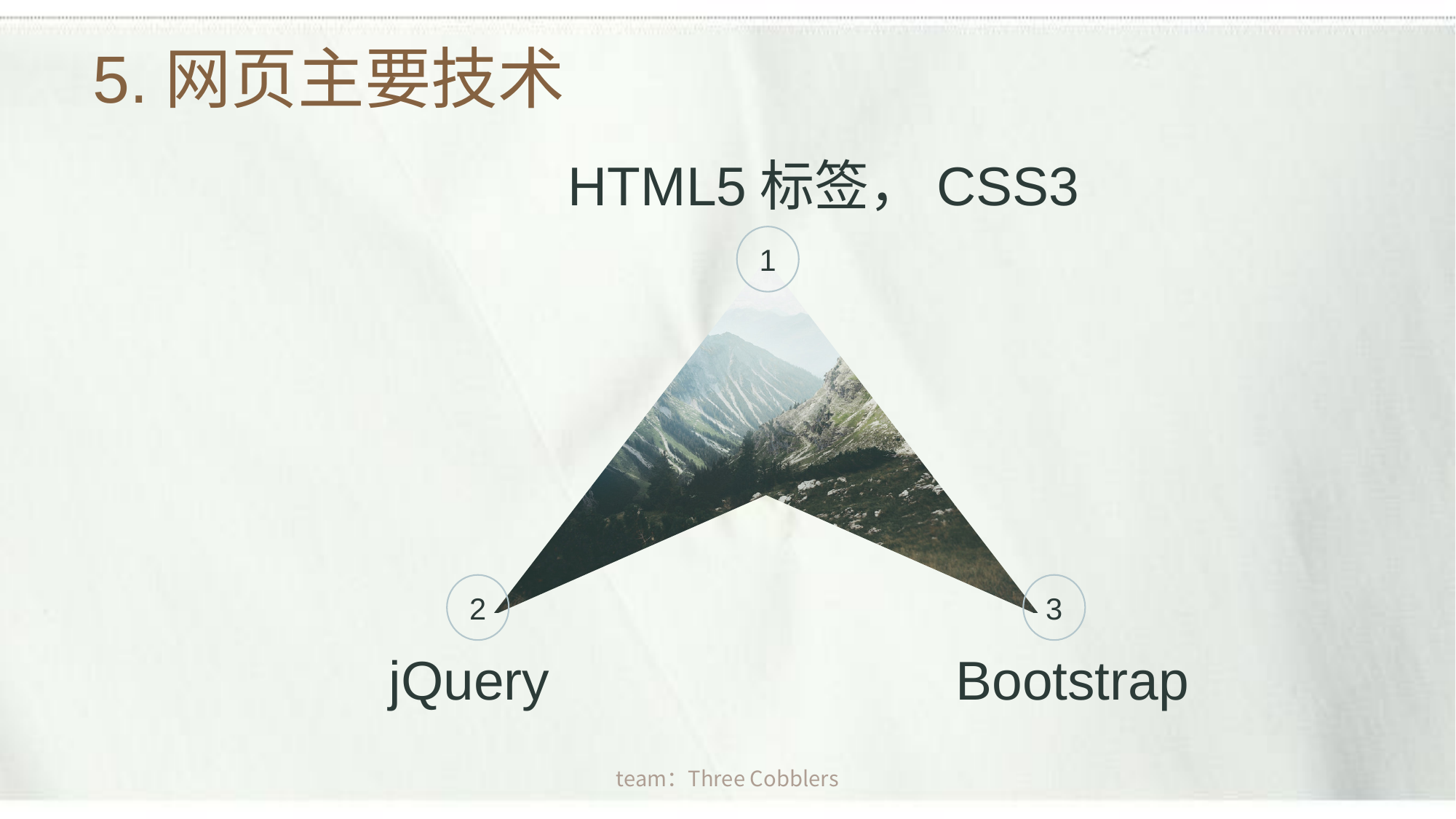

5.网页主要技术
HTML5标签，CSS3

1

2
3
Bootstrap

jQuery

team：Three Cobblers